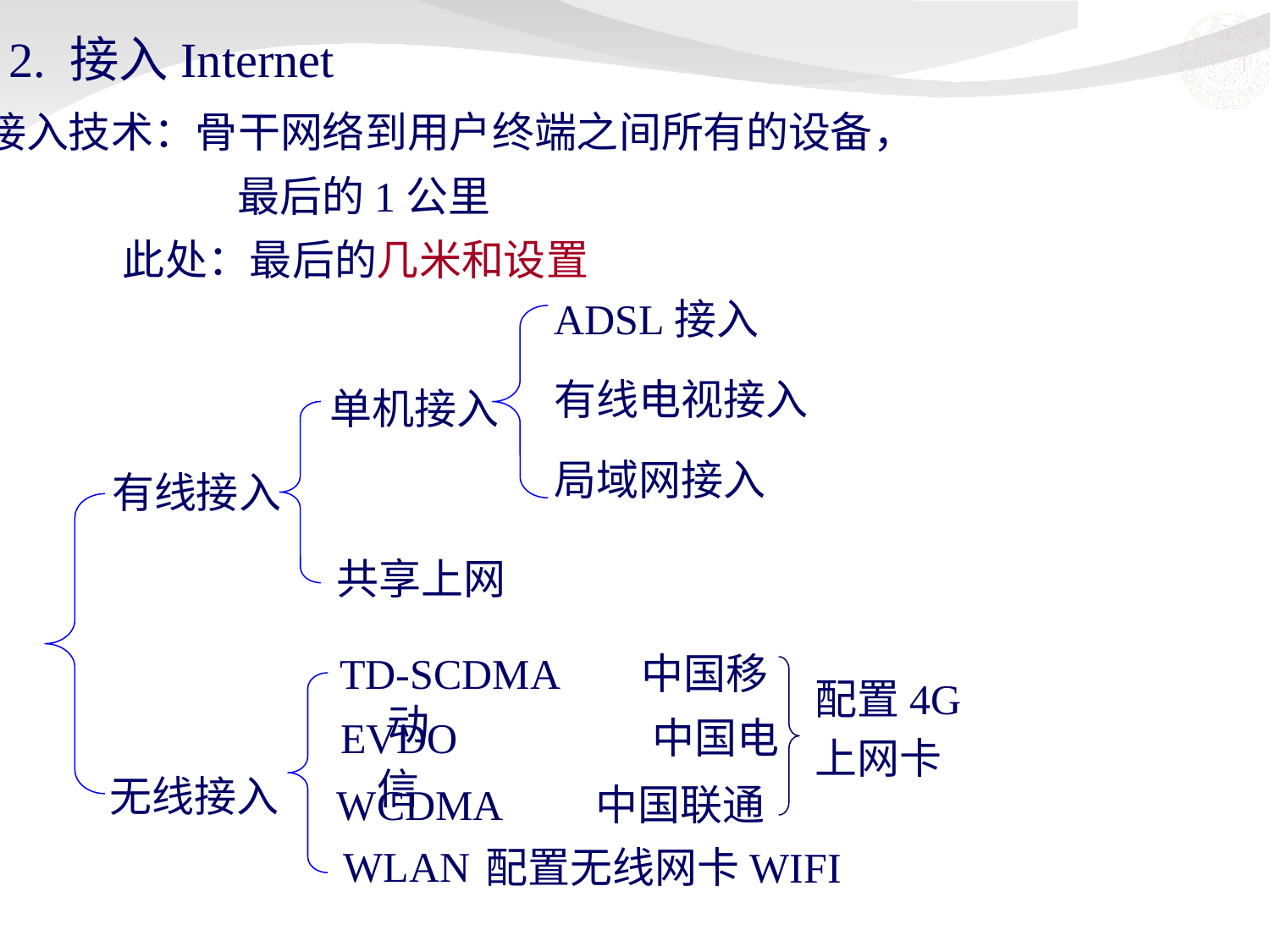

2. 接入Internet
       接入技术：骨干网络到用户终端之间所有的设备，
                                  最后的1公里
                  此处：最后的几米和设置
ADSL接入
有线电视接入
局域网接入

单机接入

有线接入

共享上网
TD-SCDMA	中国移动

配置4G
上网卡

 EVDO           	 中国电信
无线接入
WCDMA        中国联通
WLAN
配置无线网卡WIFI